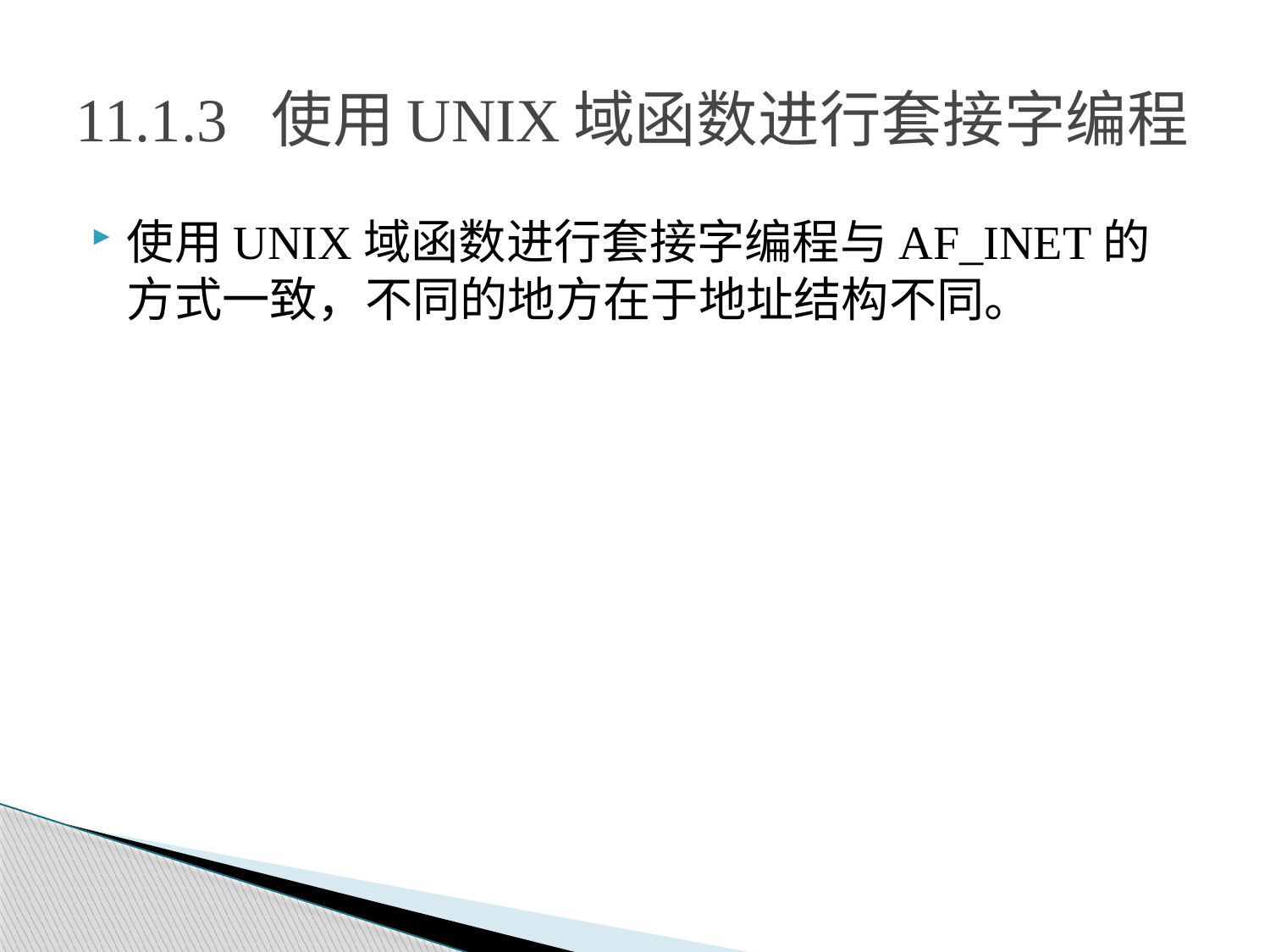

# 11.1.3  使用UNIX域函数进行套接字编程
使用UNIX域函数进行套接字编程与AF_INET的方式一致，不同的地方在于地址结构不同。